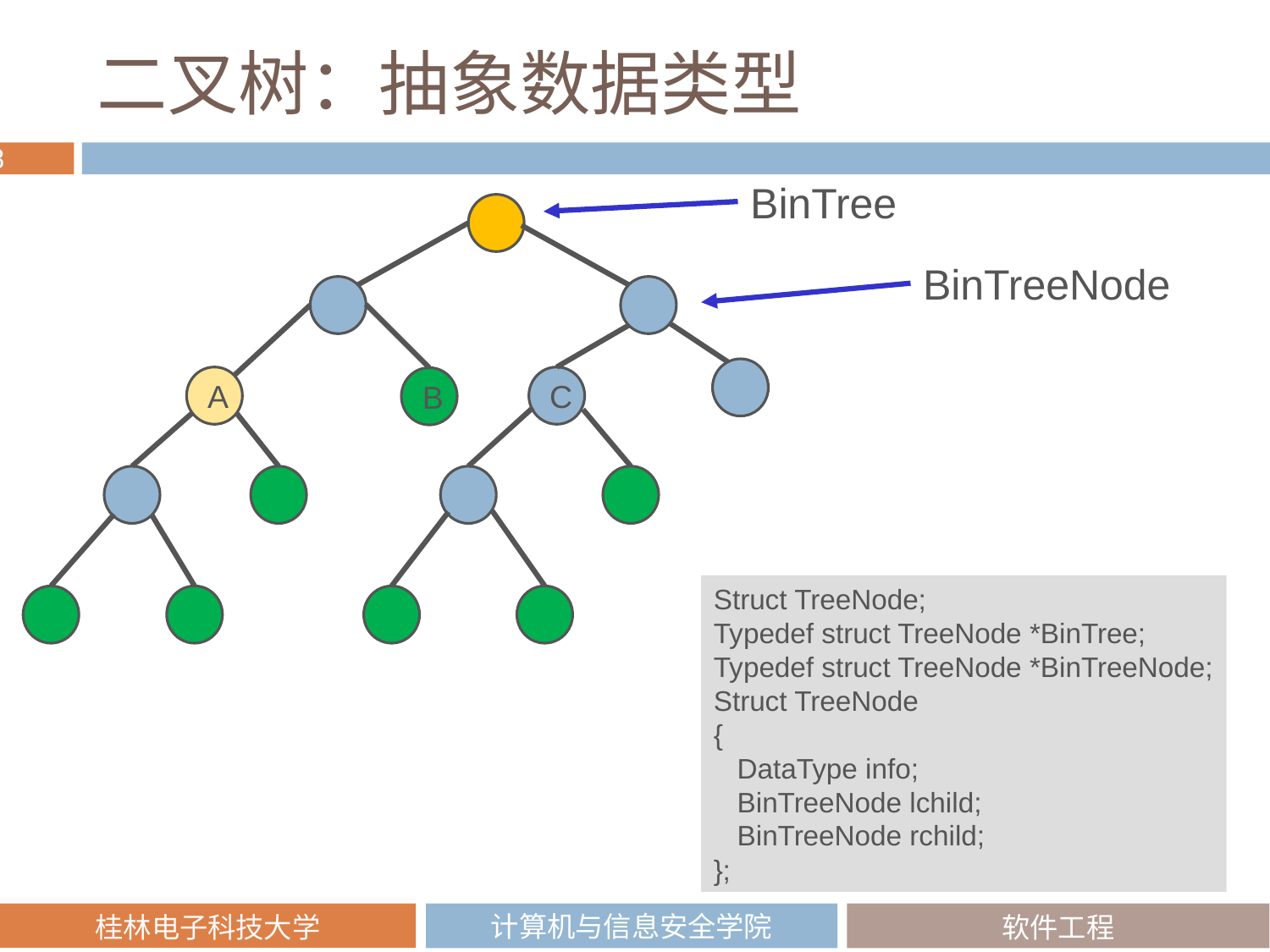

# 二叉树：抽象数据类型
BinTree

A
C
B

BinTreeNode
Struct TreeNode;
Typedef struct TreeNode *BinTree;
Typedef struct TreeNode *BinTreeNode;
Struct TreeNode
{
   DataType info;
   BinTreeNode lchild;
   BinTreeNode rchild;
};